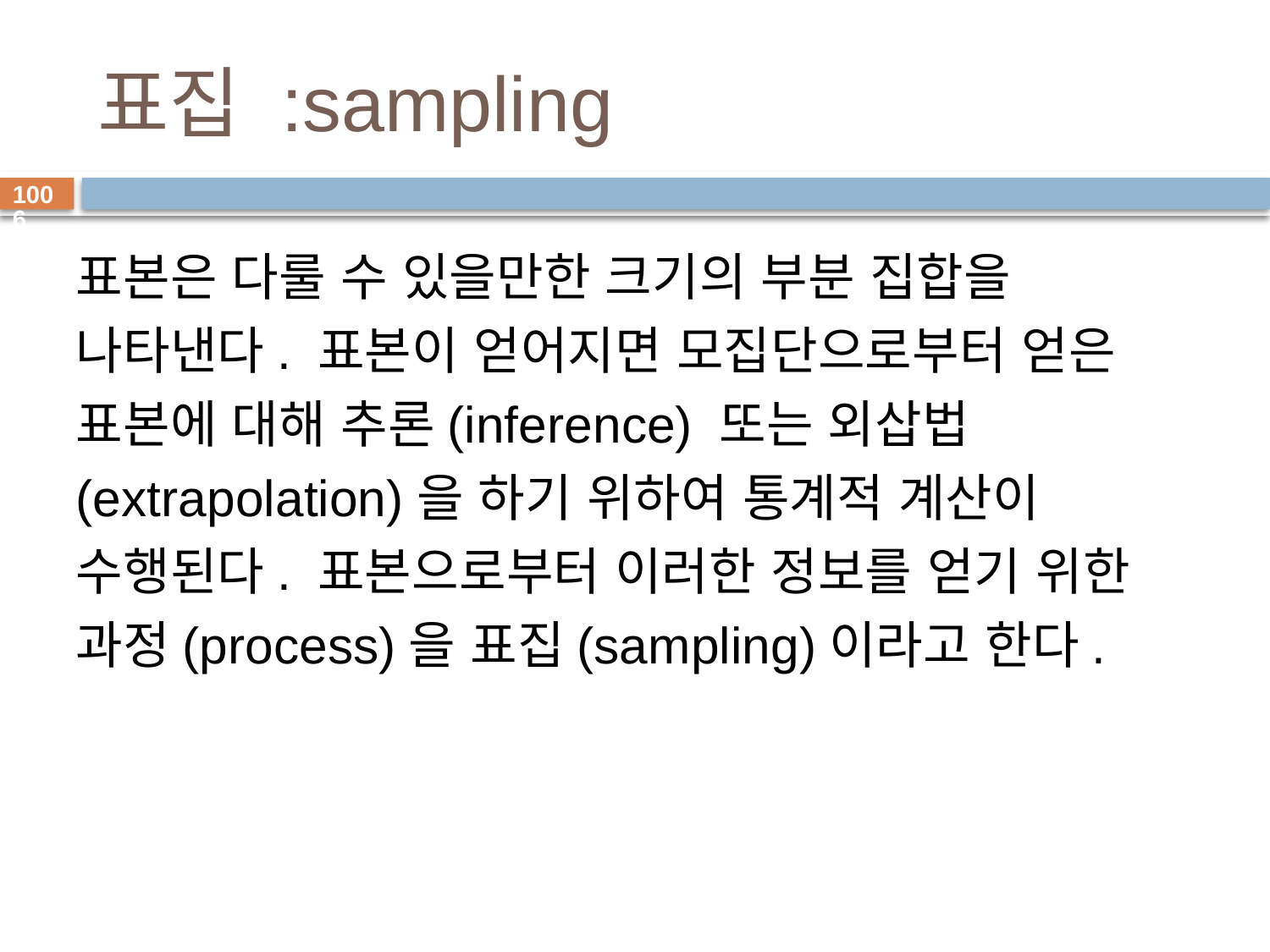

# 표집 :sampling
1006
표본은 다룰 수 있을만한 크기의 부분 집합을 나타낸다. 표본이 얻어지면 모집단으로부터 얻은 표본에 대해 추론(inference) 또는 외삽법(extrapolation)을 하기 위하여 통계적 계산이 수행된다. 표본으로부터 이러한 정보를 얻기 위한 과정(process)을 표집(sampling)이라고 한다.